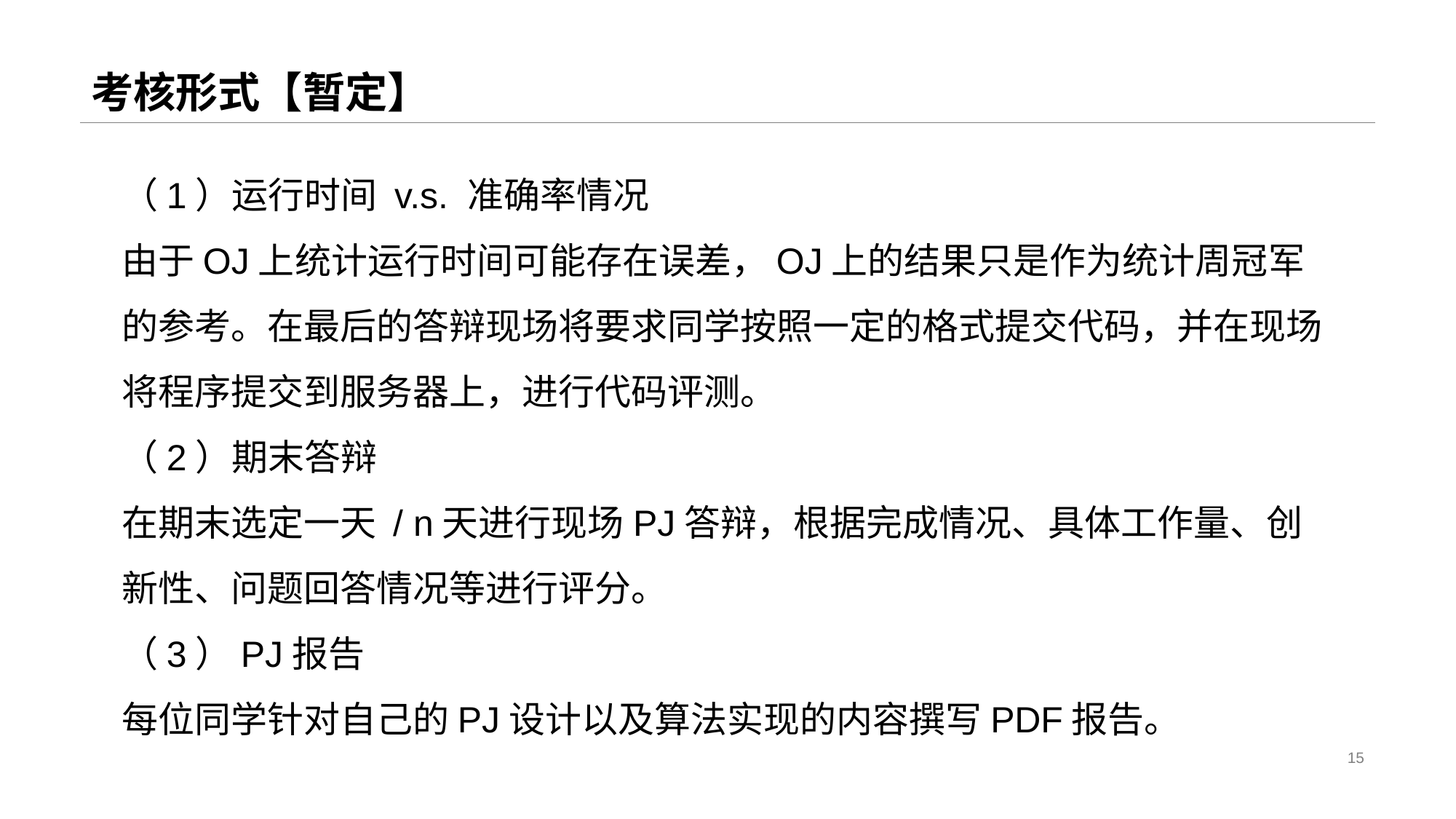

# 考核形式【暂定】
（1）运行时间 v.s. 准确率情况
由于OJ上统计运行时间可能存在误差，OJ上的结果只是作为统计周冠军的参考。在最后的答辩现场将要求同学按照一定的格式提交代码，并在现场将程序提交到服务器上，进行代码评测。
（2）期末答辩
在期末选定一天 / n天进行现场PJ答辩，根据完成情况、具体工作量、创新性、问题回答情况等进行评分。
（3）PJ报告
每位同学针对自己的PJ设计以及算法实现的内容撰写PDF报告。
15